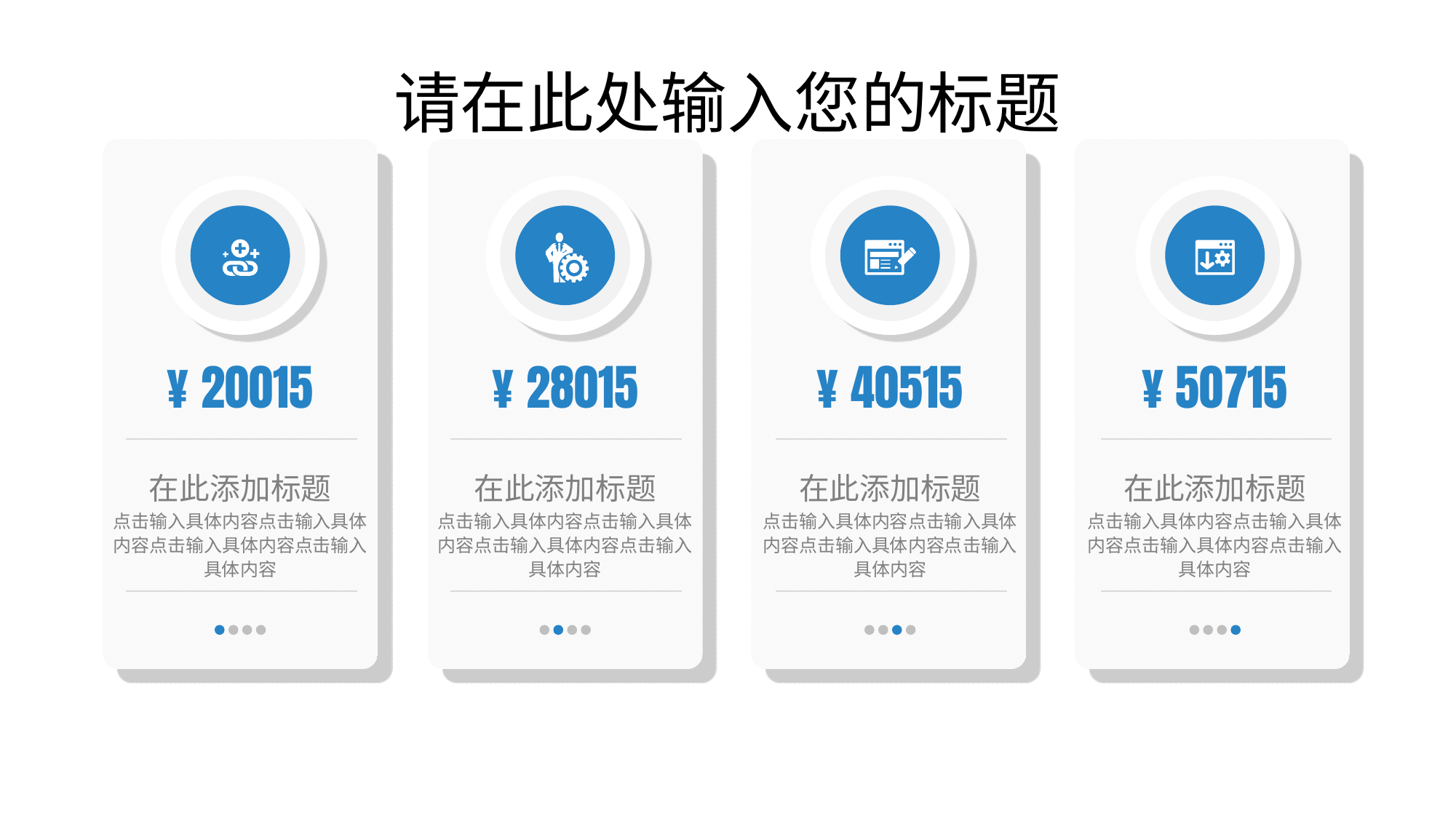

# 请在此处输入您的标题

¥ 20015
在此添加标题
点击输入具体内容点击输入具体内容点击输入具体内容点击输入具体内容

¥ 28015
在此添加标题
点击输入具体内容点击输入具体内容点击输入具体内容点击输入具体内容

¥ 40515
在此添加标题
点击输入具体内容点击输入具体内容点击输入具体内容点击输入具体内容

¥ 50715
在此添加标题
点击输入具体内容点击输入具体内容点击输入具体内容点击输入具体内容